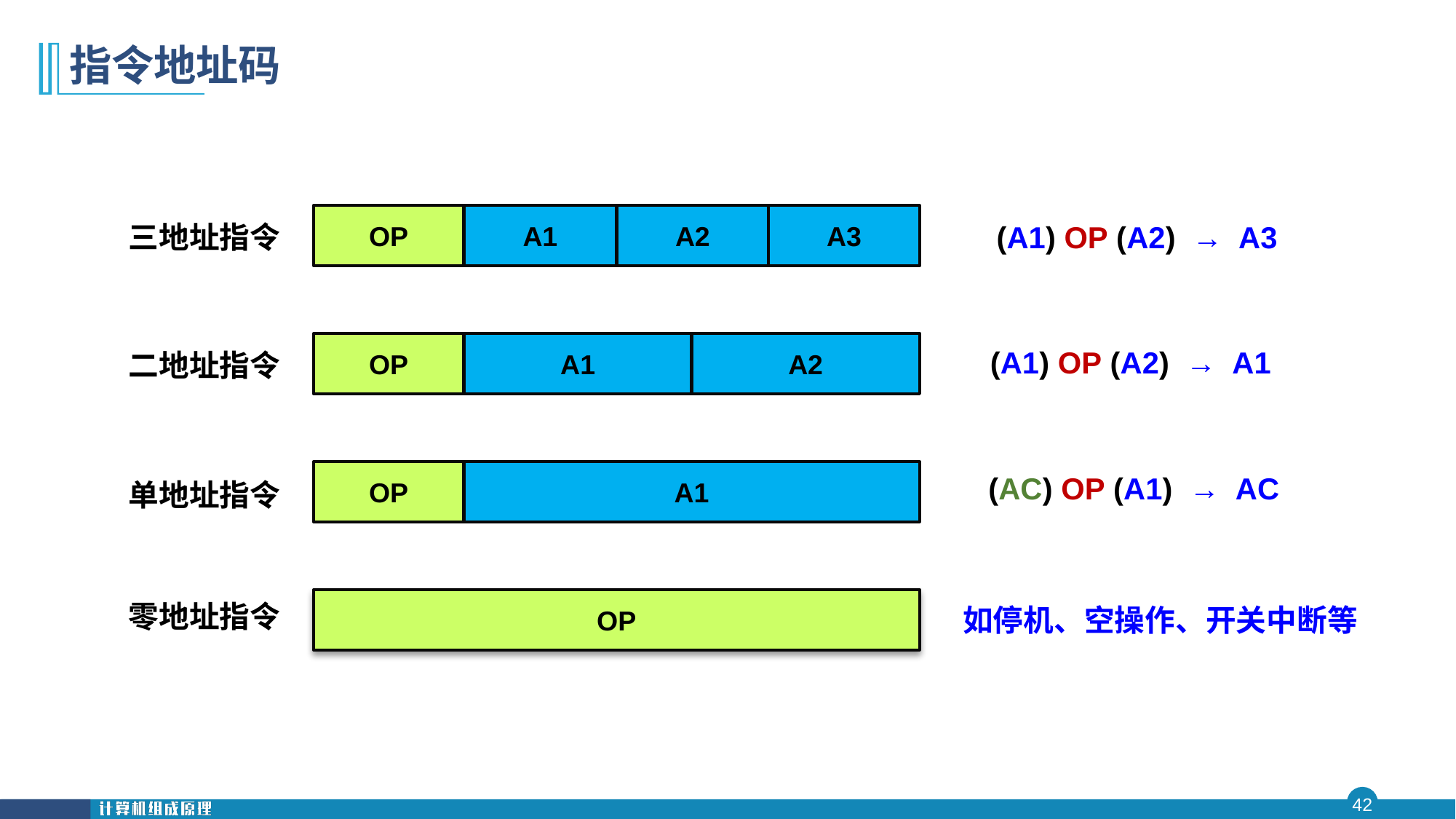

# 指令地址码
OP
A1
A2
A3
三地址指令
(A1) OP (A2)  →  A3
OP
A1
A2
二地址指令
 (A1) OP (A2)  →  A1
OP
A1
单地址指令
 (AC) OP (A1)  →  AC
OP
零地址指令
如停机、空操作、开关中断等